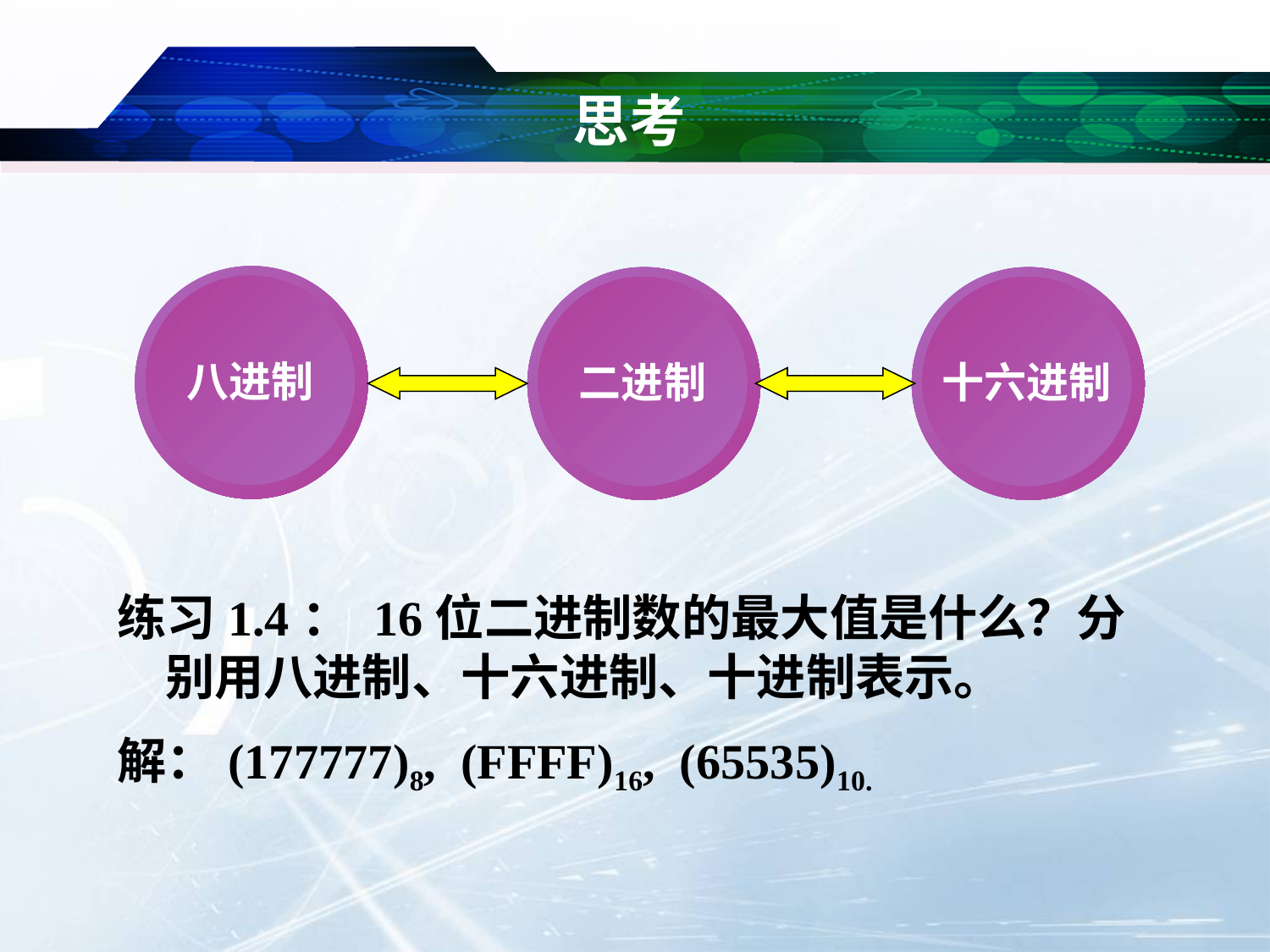

# 思考

八进制

二进制

十六进制

练习1.4： 16位二进制数的最大值是什么？分别用八进制、十六进制、十进制表示。
解：(177777)8,  (FFFF)16,  (65535)10.